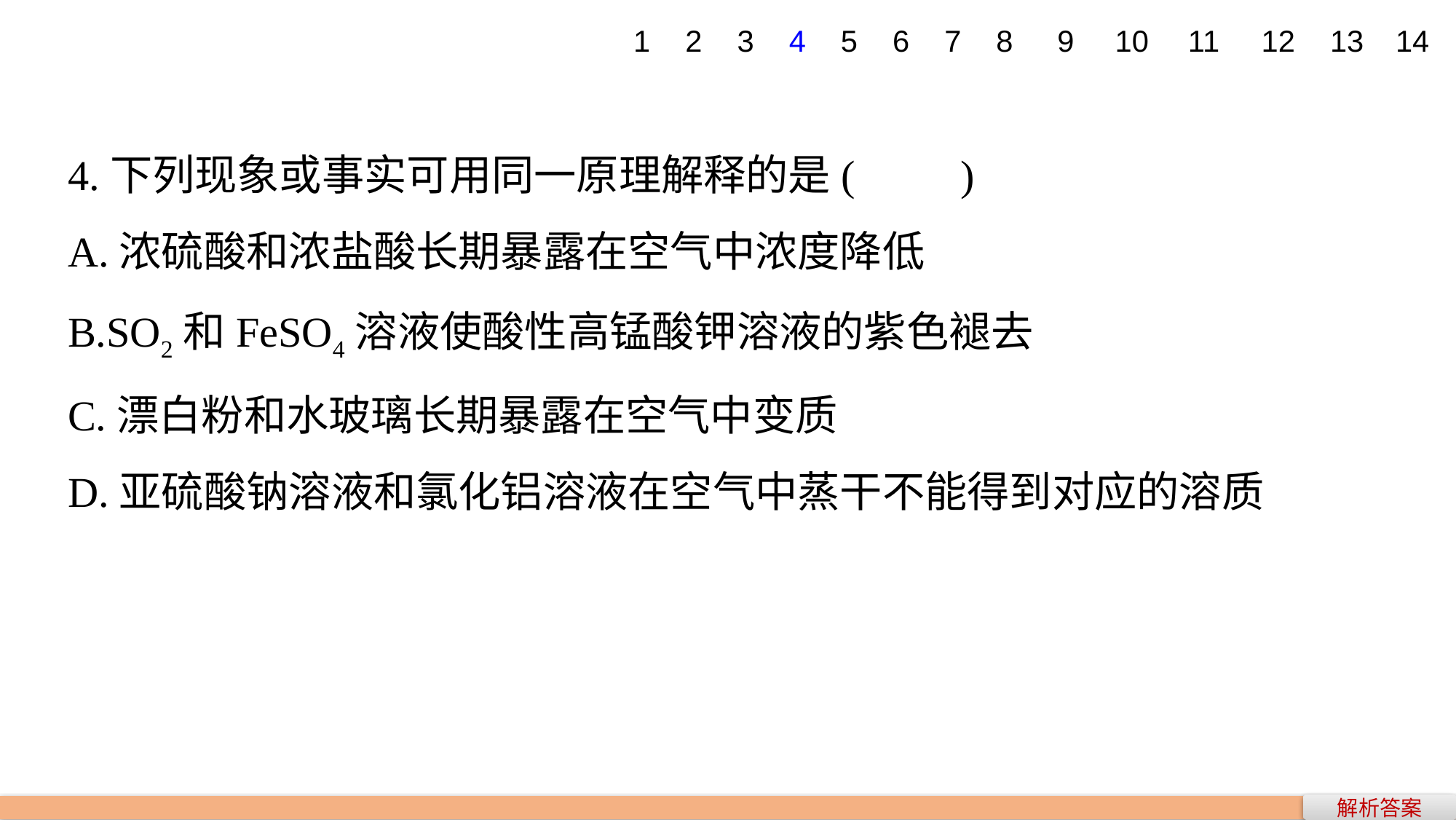

1
2
3
4
5
6
7
8
9
10
11
12
13
14
4.下列现象或事实可用同一原理解释的是(　　)
A.浓硫酸和浓盐酸长期暴露在空气中浓度降低
B.SO2和FeSO4溶液使酸性高锰酸钾溶液的紫色褪去
C.漂白粉和水玻璃长期暴露在空气中变质
D.亚硫酸钠溶液和氯化铝溶液在空气中蒸干不能得到对应的溶质
解析答案